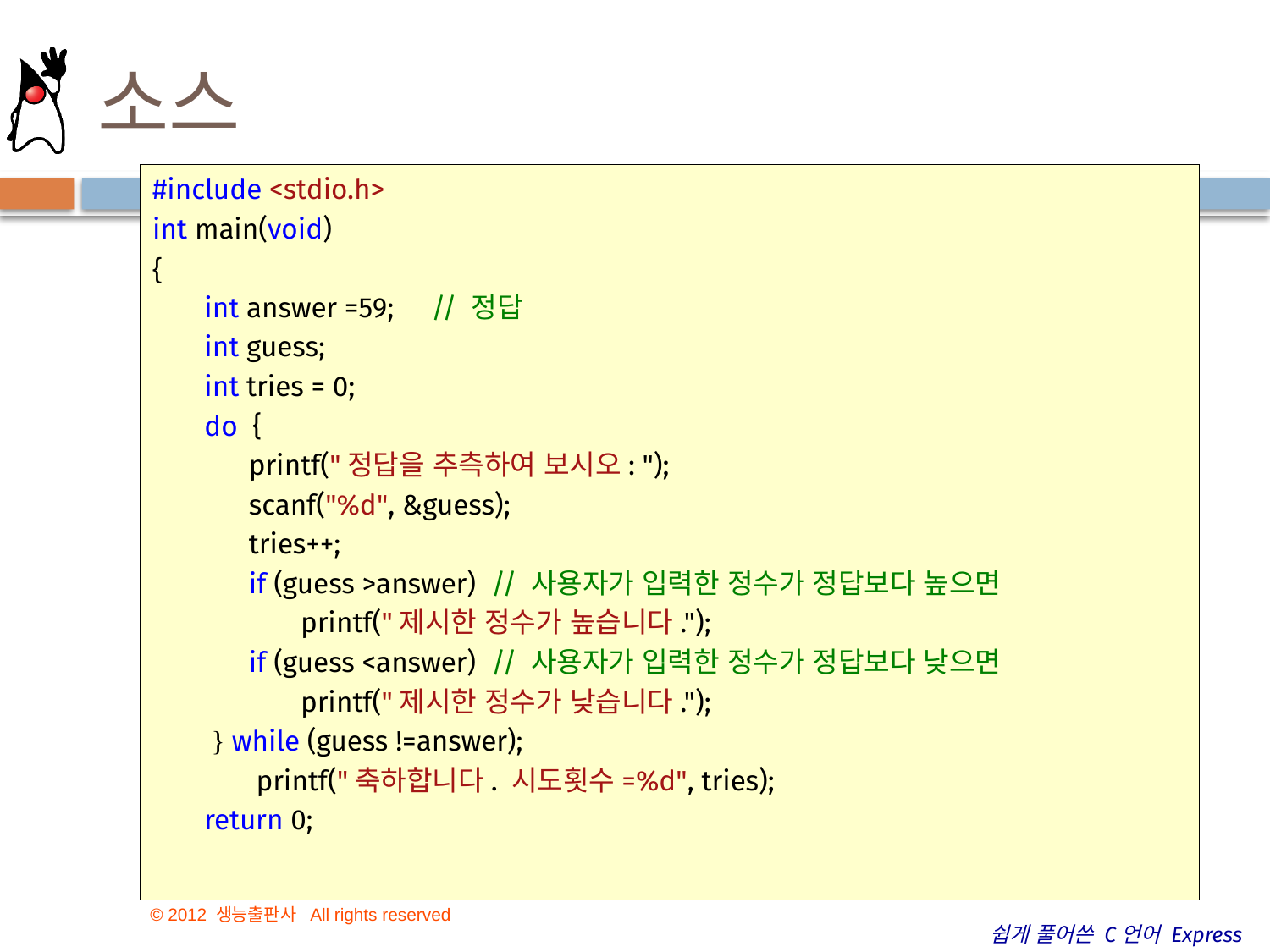

# 소스
#include <stdio.h>
int main(void)
{
       int answer =59;     // 정답
       int guess;
       int tries = 0;
       do  {
             printf("정답을 추측하여 보시오: ");
             scanf("%d", &guess);
             tries++;
             if (guess >answer)  // 사용자가 입력한 정수가 정답보다 높으면
                    printf("제시한 정수가 높습니다.");
             if (guess <answer)  // 사용자가 입력한 정수가 정답보다 낮으면
                    printf("제시한 정수가 낮습니다.");
        } while (guess !=answer);
              printf("축하합니다. 시도횟수=%d", tries);
       return 0;